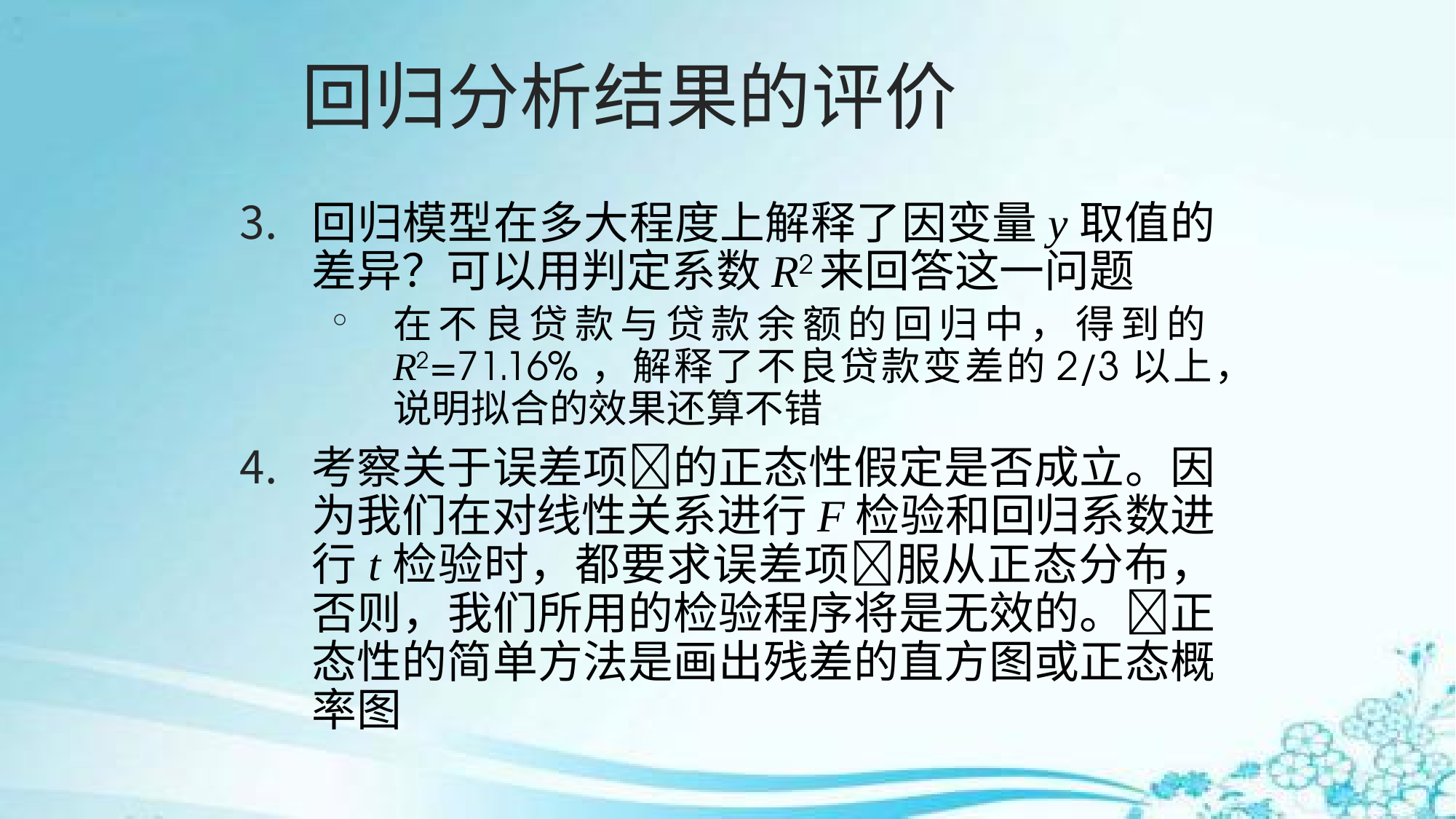

# 回归分析结果的评价
回归模型在多大程度上解释了因变量y取值的差异？可以用判定系数R2来回答这一问题
在不良贷款与贷款余额的回归中，得到的R2=71.16%，解释了不良贷款变差的2/3以上，说明拟合的效果还算不错
考察关于误差项ε的正态性假定是否成立。因为我们在对线性关系进行F检验和回归系数进行t检验时，都要求误差项ε服从正态分布，否则，我们所用的检验程序将是无效的。ε正态性的简单方法是画出残差的直方图或正态概率图